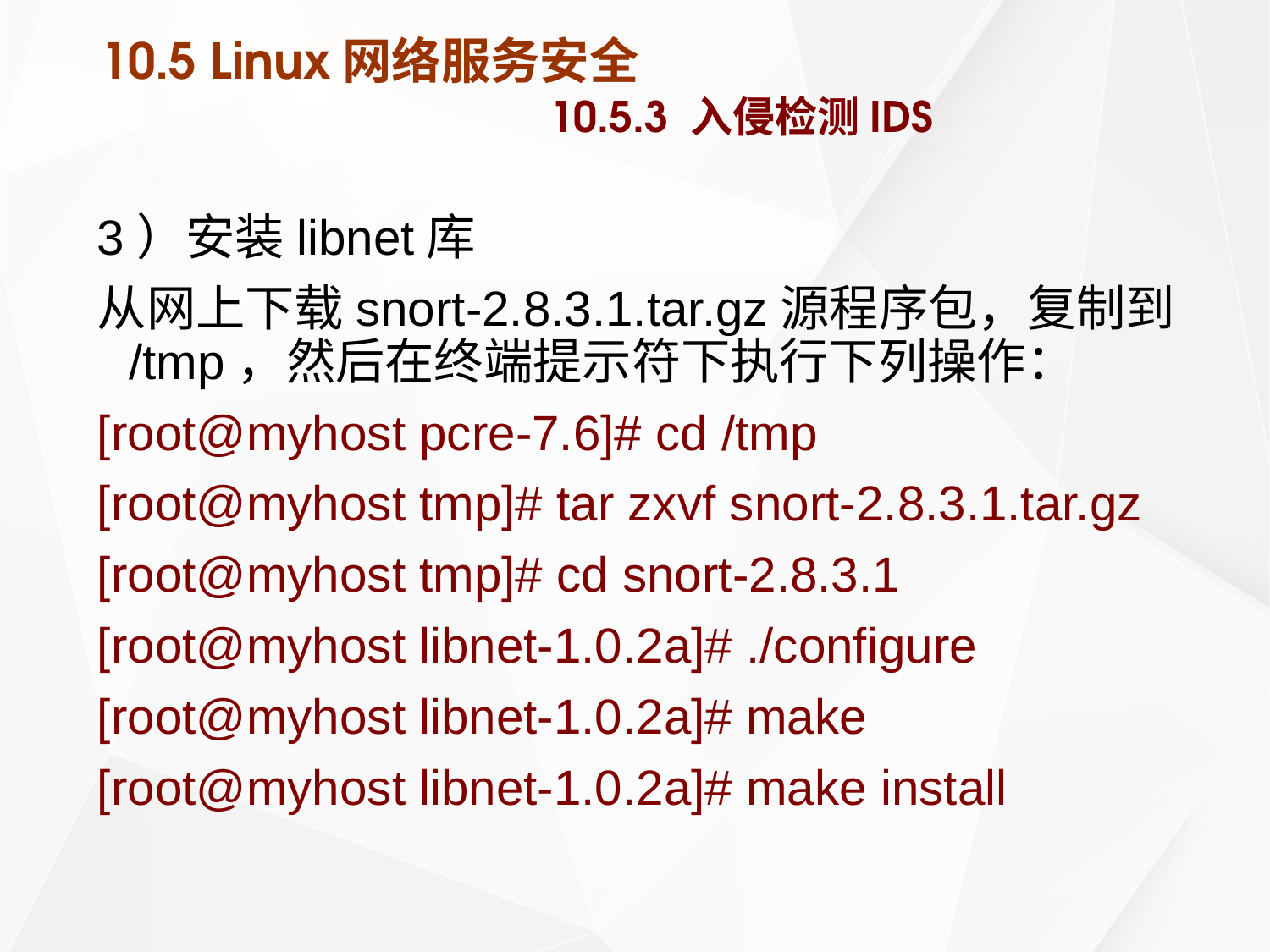

# 10.5 Linux网络服务安全 10.5.3 入侵检测IDS
3）安装libnet库
从网上下载snort-2.8.3.1.tar.gz源程序包，复制到/tmp，然后在终端提示符下执行下列操作：
[root@myhost pcre-7.6]# cd /tmp
[root@myhost tmp]# tar zxvf snort-2.8.3.1.tar.gz
[root@myhost tmp]# cd snort-2.8.3.1
[root@myhost libnet-1.0.2a]# ./configure
[root@myhost libnet-1.0.2a]# make
[root@myhost libnet-1.0.2a]# make install